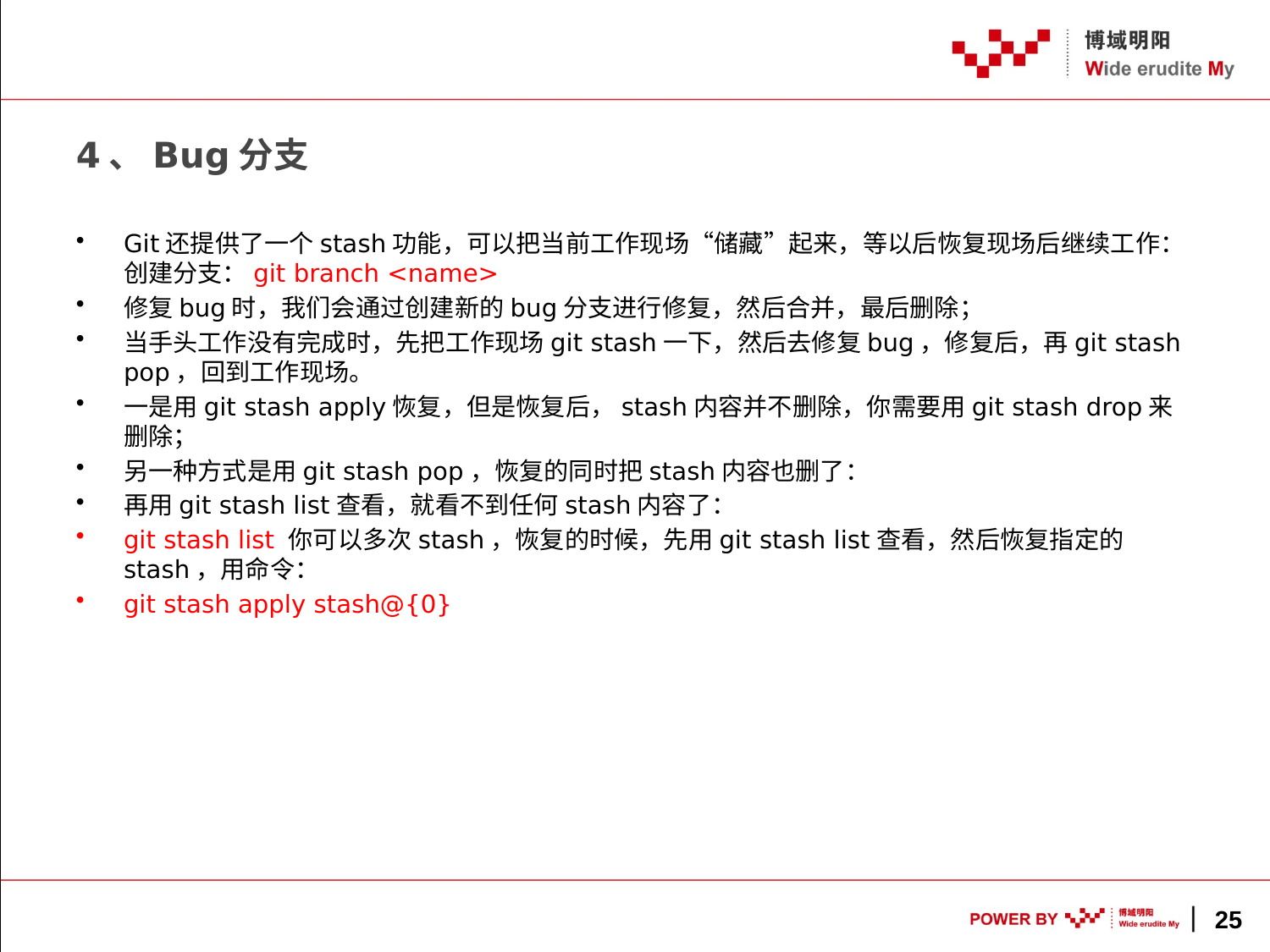

# 4、Bug分支
Git还提供了一个stash功能，可以把当前工作现场“储藏”起来，等以后恢复现场后继续工作：创建分支：git branch <name>
修复bug时，我们会通过创建新的bug分支进行修复，然后合并，最后删除；
当手头工作没有完成时，先把工作现场git stash一下，然后去修复bug，修复后，再git stash pop，回到工作现场。
一是用git stash apply恢复，但是恢复后，stash内容并不删除，你需要用git stash drop来删除；
另一种方式是用git stash pop，恢复的同时把stash内容也删了：
再用git stash list查看，就看不到任何stash内容了：
git stash list 你可以多次stash，恢复的时候，先用git stash list查看，然后恢复指定的stash，用命令：
git stash apply stash@{0}

25